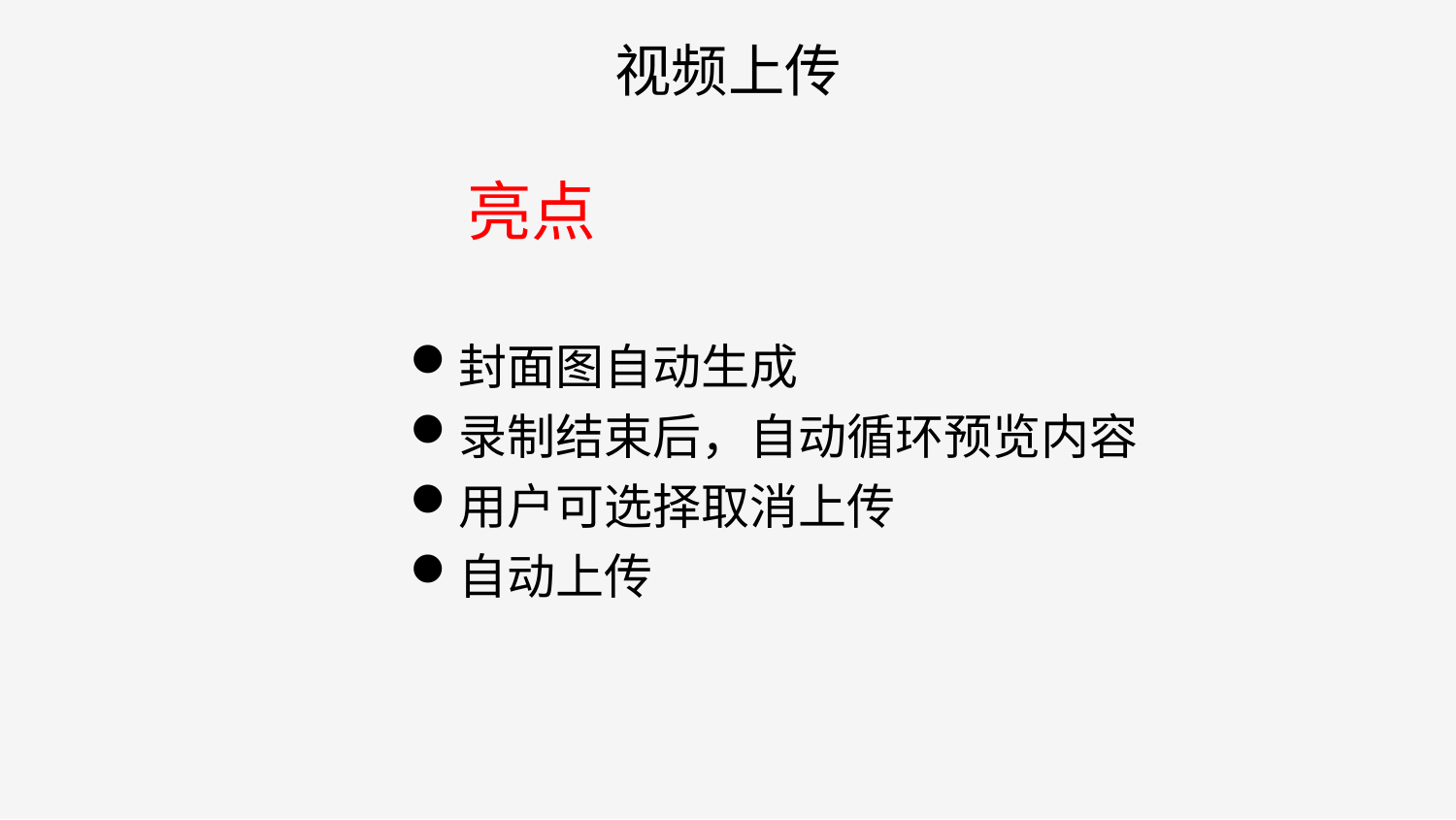

# 视频上传
亮点
封面图自动生成
录制结束后，自动循环预览内容
用户可选择取消上传
自动上传